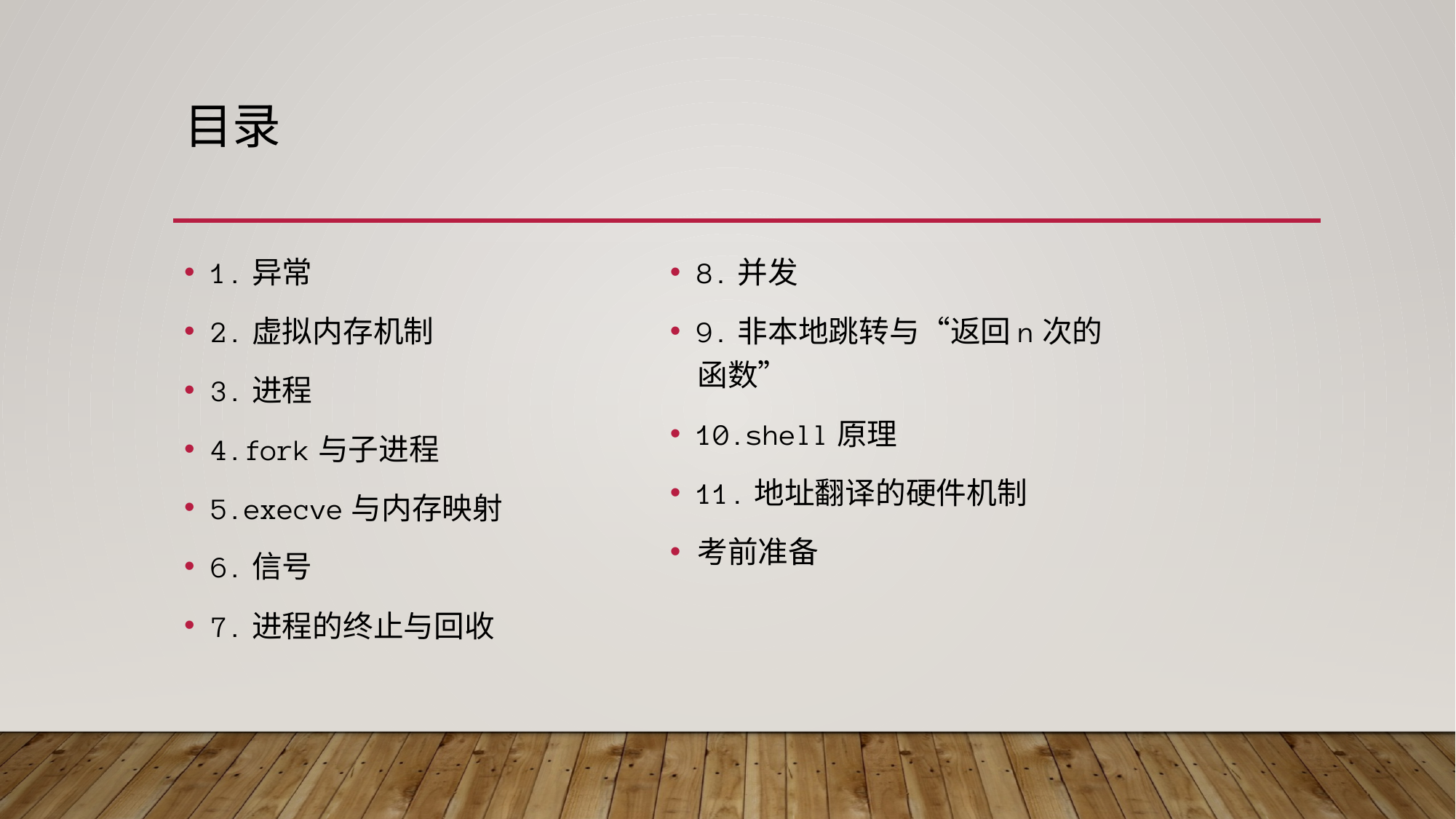

# 目录
1.异常
2.虚拟内存机制
3.进程
4.fork与子进程
5.execve与内存映射
6.信号
7.进程的终止与回收
8.并发
9.非本地跳转与“返回n次的函数”
10.shell原理
11.地址翻译的硬件机制
考前准备